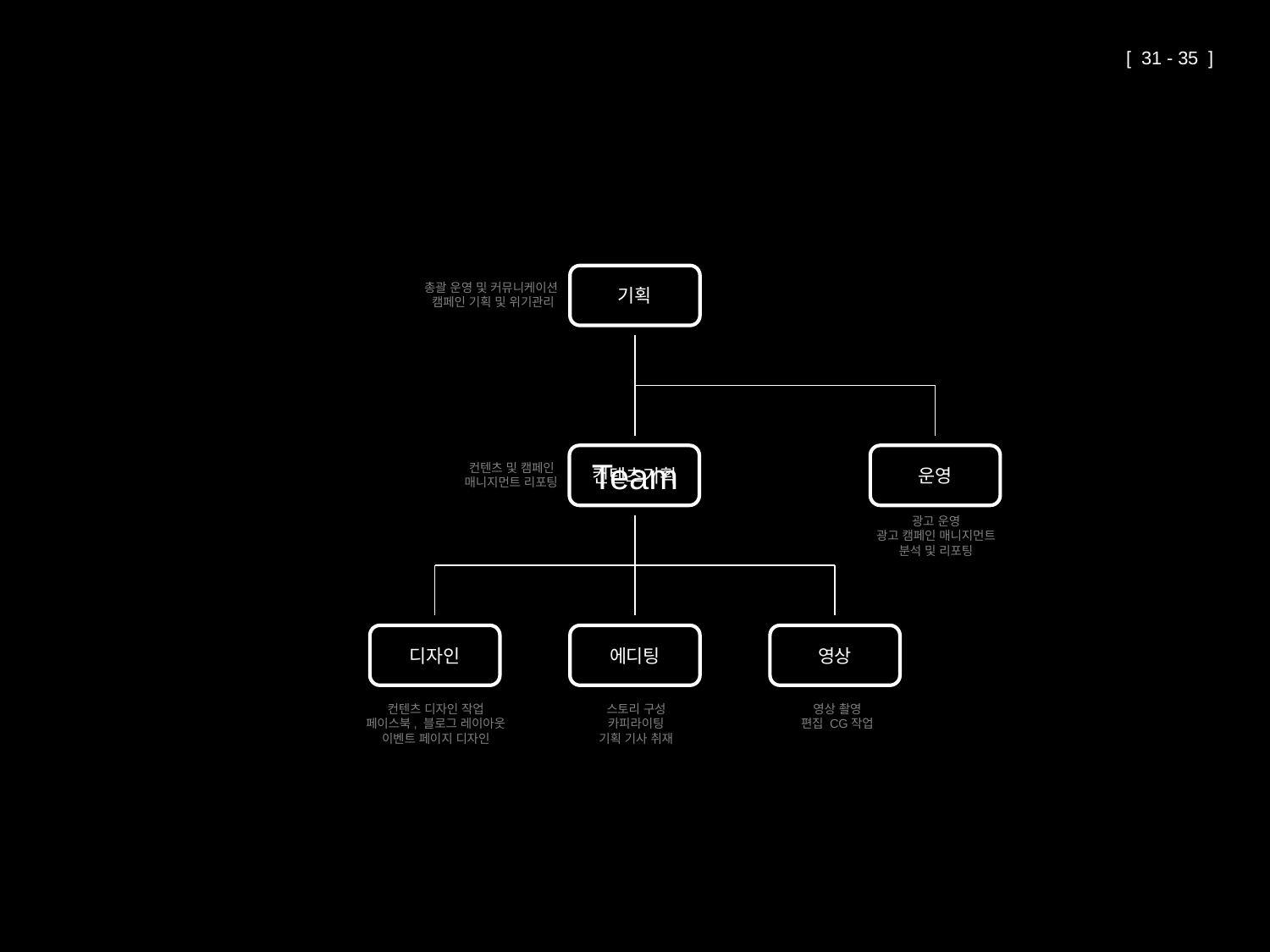

[  31 - 35  ]
기획
총괄 운영 및 커뮤니케이션
캠페인 기획 및 위기관리
컨텐츠기획
운영
Team
컨텐츠 및 캠페인
매니지먼트 리포팅
광고 운영
광고 캠페인 매니지먼트
분석 및 리포팅
디자인
에디팅
영상
컨텐츠 디자인 작업
페이스북, 블로그 레이아웃
이벤트 페이지 디자인
스토리 구성
카피라이팅
기획 기사 취재
영상 촬영
편집 CG작업